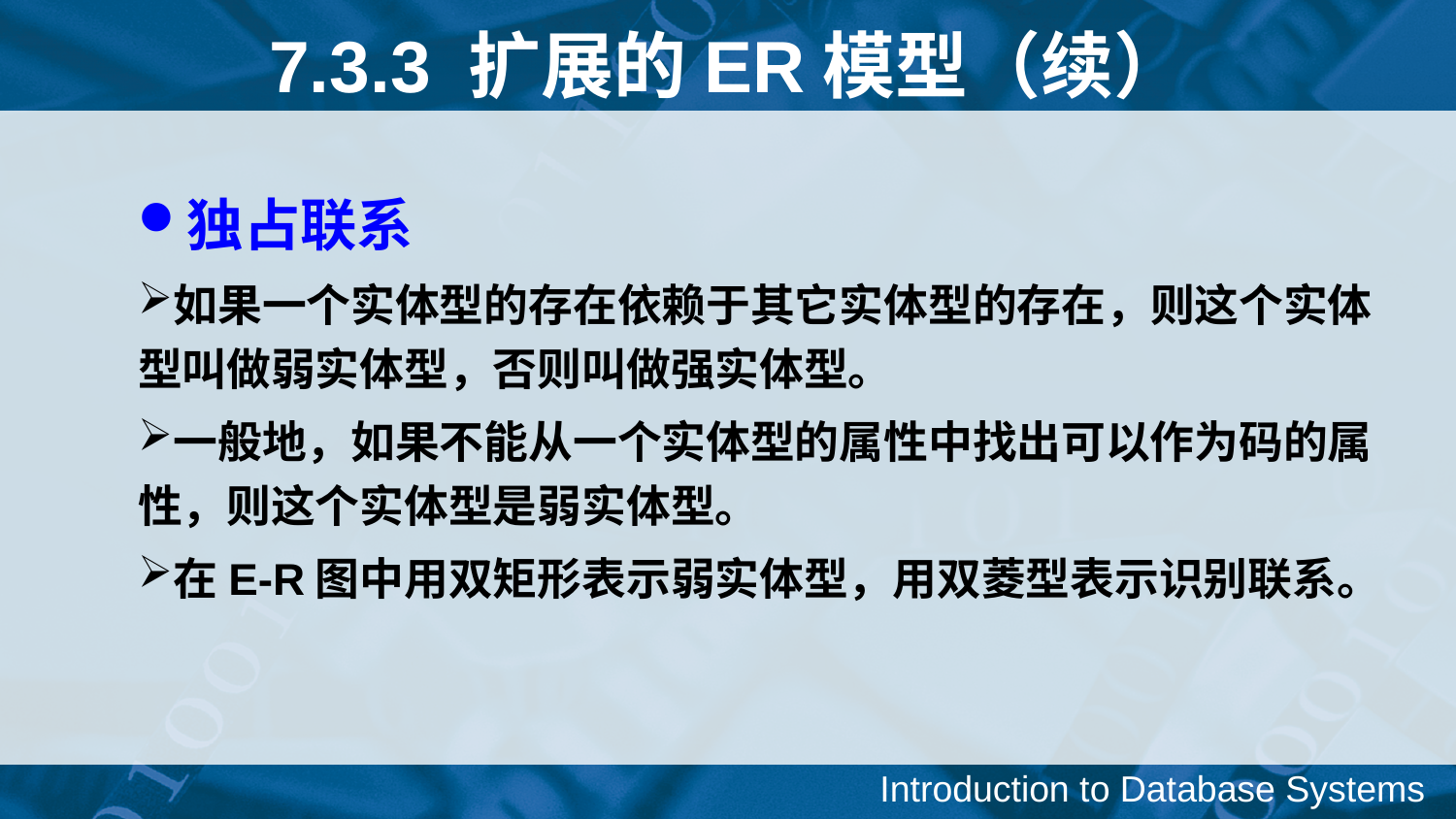

7.3.3 扩展的ER模型（续）
独占联系
如果一个实体型的存在依赖于其它实体型的存在，则这个实体型叫做弱实体型，否则叫做强实体型。
一般地，如果不能从一个实体型的属性中找出可以作为码的属性，则这个实体型是弱实体型。
在E-R图中用双矩形表示弱实体型，用双菱型表示识别联系。